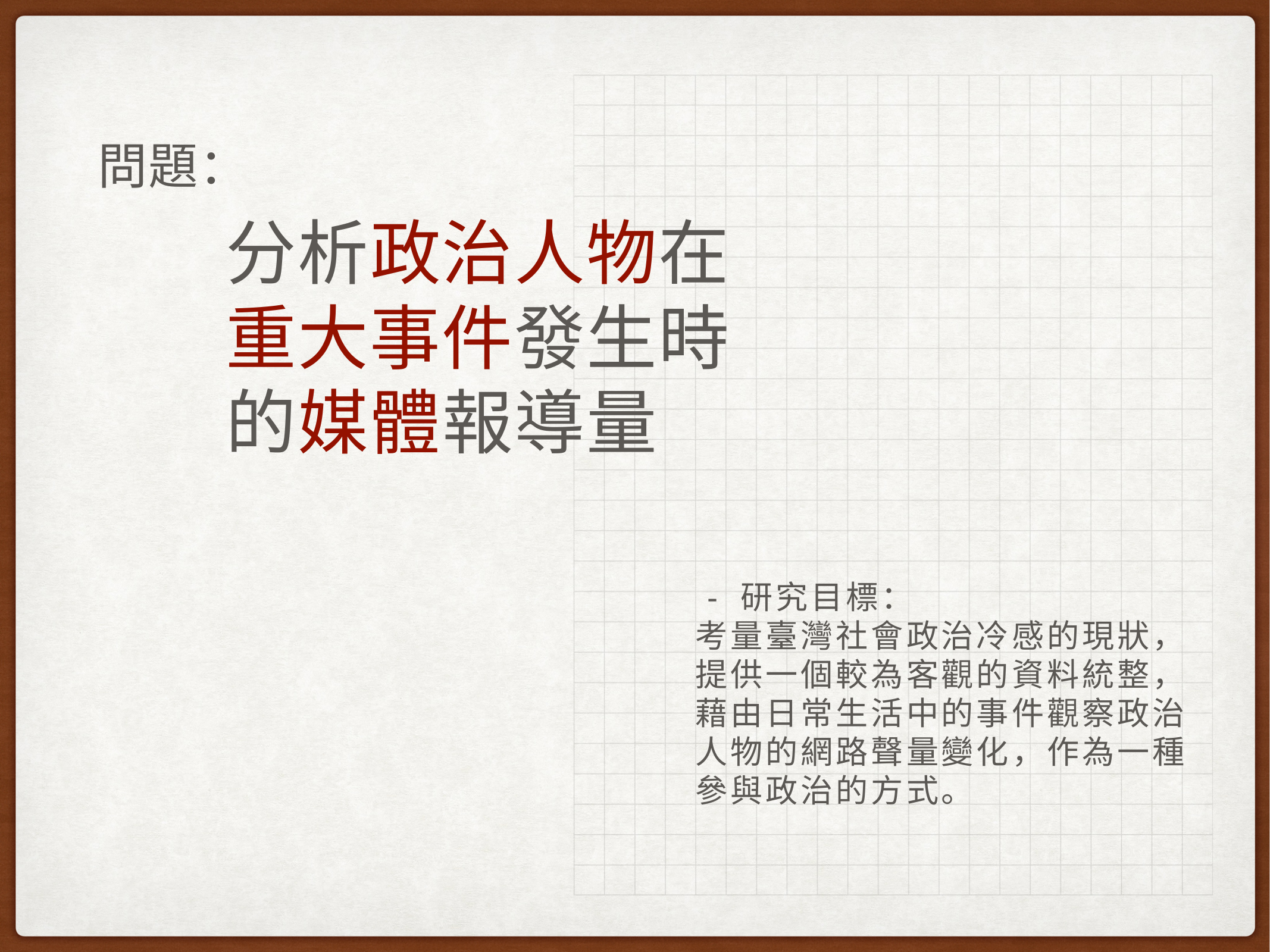

問題：
# 分析政治人物在重大事件發生時的媒體報導量
 - 研究目標：
考量臺灣社會政治冷感的現狀，
提供一個較為客觀的資料統整，
藉由日常生活中的事件觀察政治
人物的網路聲量變化，作為一種
參與政治的方式。